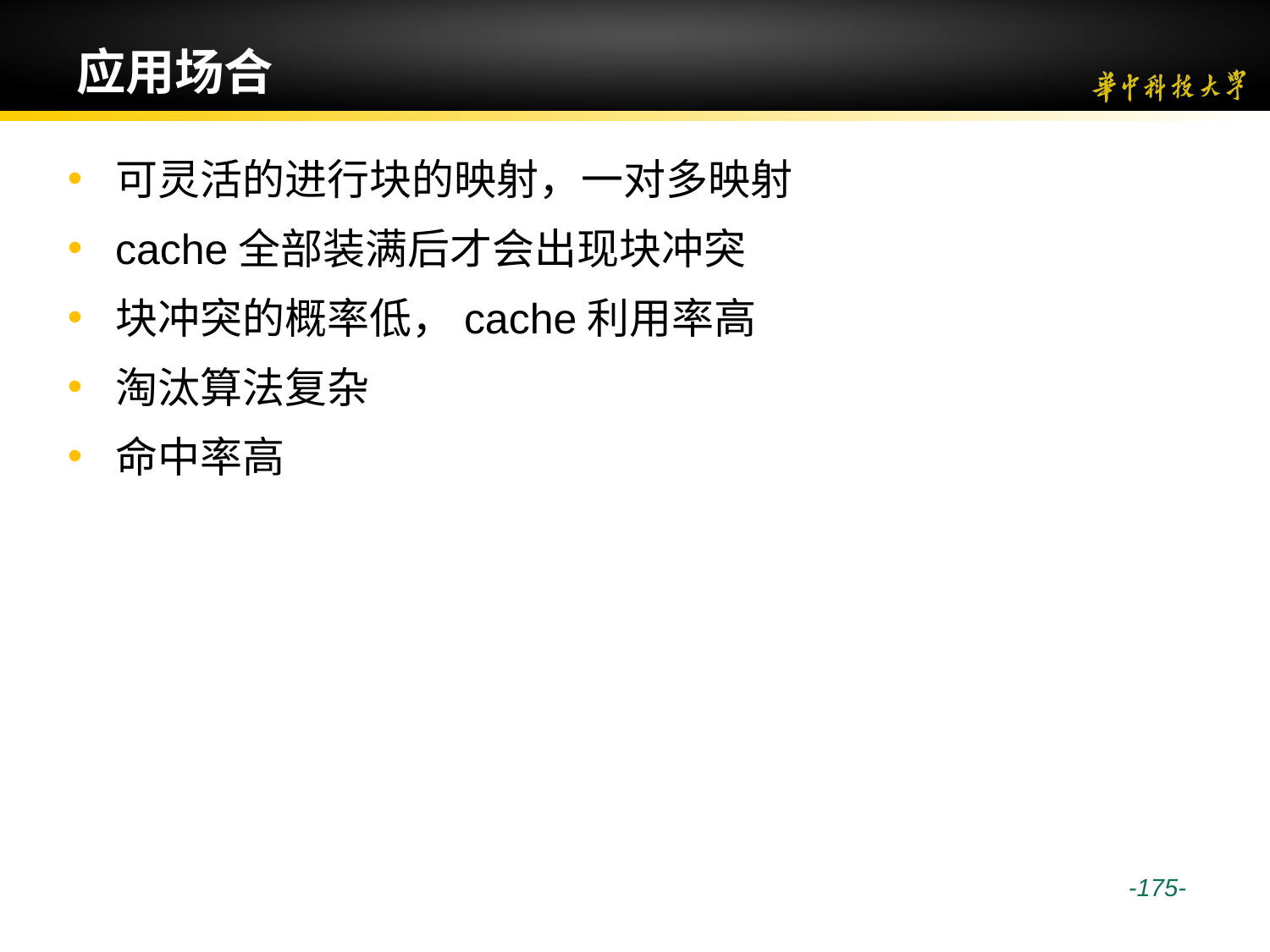

# 应用场合
可灵活的进行块的映射，一对多映射
cache全部装满后才会出现块冲突
块冲突的概率低，cache利用率高
淘汰算法复杂
命中率高
 -175-